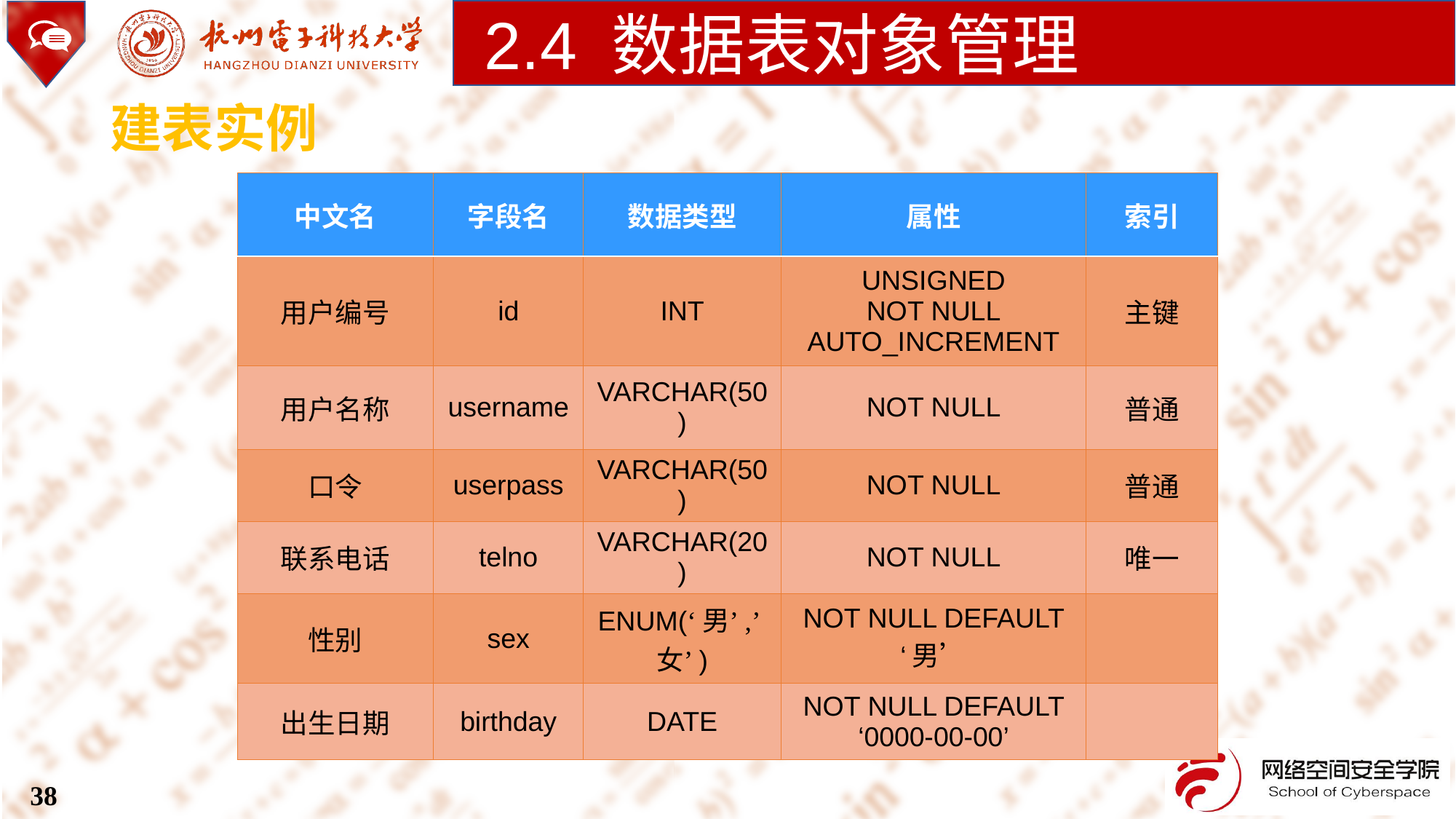

2.4 数据表对象管理
建表实例
| 中文名 | 字段名 | 数据类型 | 属性 | 索引 |
| --- | --- | --- | --- | --- |
| 用户编号 | id | INT | UNSIGNED NOT NULL AUTO\_INCREMENT | 主键 |
| 用户名称 | username | VARCHAR(50) | NOT NULL | 普通 |
| 口令 | userpass | VARCHAR(50) | NOT NULL | 普通 |
| 联系电话 | telno | VARCHAR(20) | NOT NULL | 唯一 |
| 性别 | sex | ENUM(‘男’,’女’) | NOT NULL DEFAULT ‘男’ |  |
| 出生日期 | birthday | DATE | NOT NULL DEFAULT ‘0000-00-00’ |  |
38